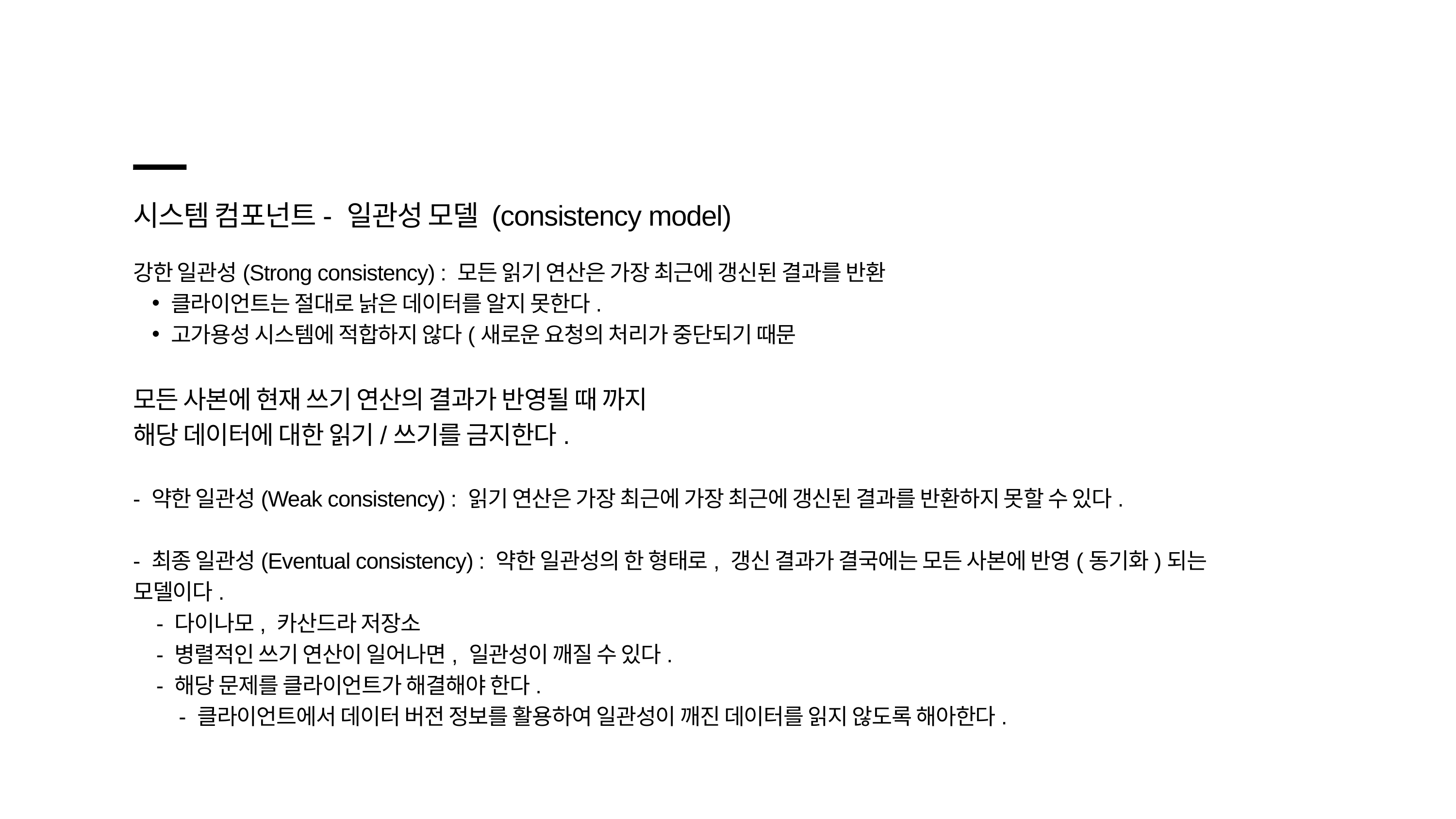

시스템 컴포넌트- 일관성 모델 (consistency model)
강한 일관성(Strong consistency) : 모든 읽기 연산은 가장 최근에 갱신된 결과를 반환
클라이언트는 절대로 낡은 데이터를 알지 못한다.
고가용성 시스템에 적합하지 않다(새로운 요청의 처리가 중단되기 때문

모든 사본에 현재 쓰기 연산의 결과가 반영될 때 까지
해당 데이터에 대한 읽기/쓰기를 금지한다.

- 약한 일관성(Weak consistency) : 읽기 연산은 가장 최근에 가장 최근에 갱신된 결과를 반환하지 못할 수 있다.

- 최종 일관성(Eventual consistency) : 약한 일관성의 한 형태로, 갱신 결과가 결국에는 모든 사본에 반영(동기화)되는 모델이다.
    - 다이나모, 카산드라 저장소
    - 병렬적인 쓰기 연산이 일어나면, 일관성이 깨질 수 있다.
    - 해당 문제를 클라이언트가 해결해야 한다.
        - 클라이언트에서 데이터 버전 정보를 활용하여 일관성이 깨진 데이터를 읽지 않도록 해아한다.